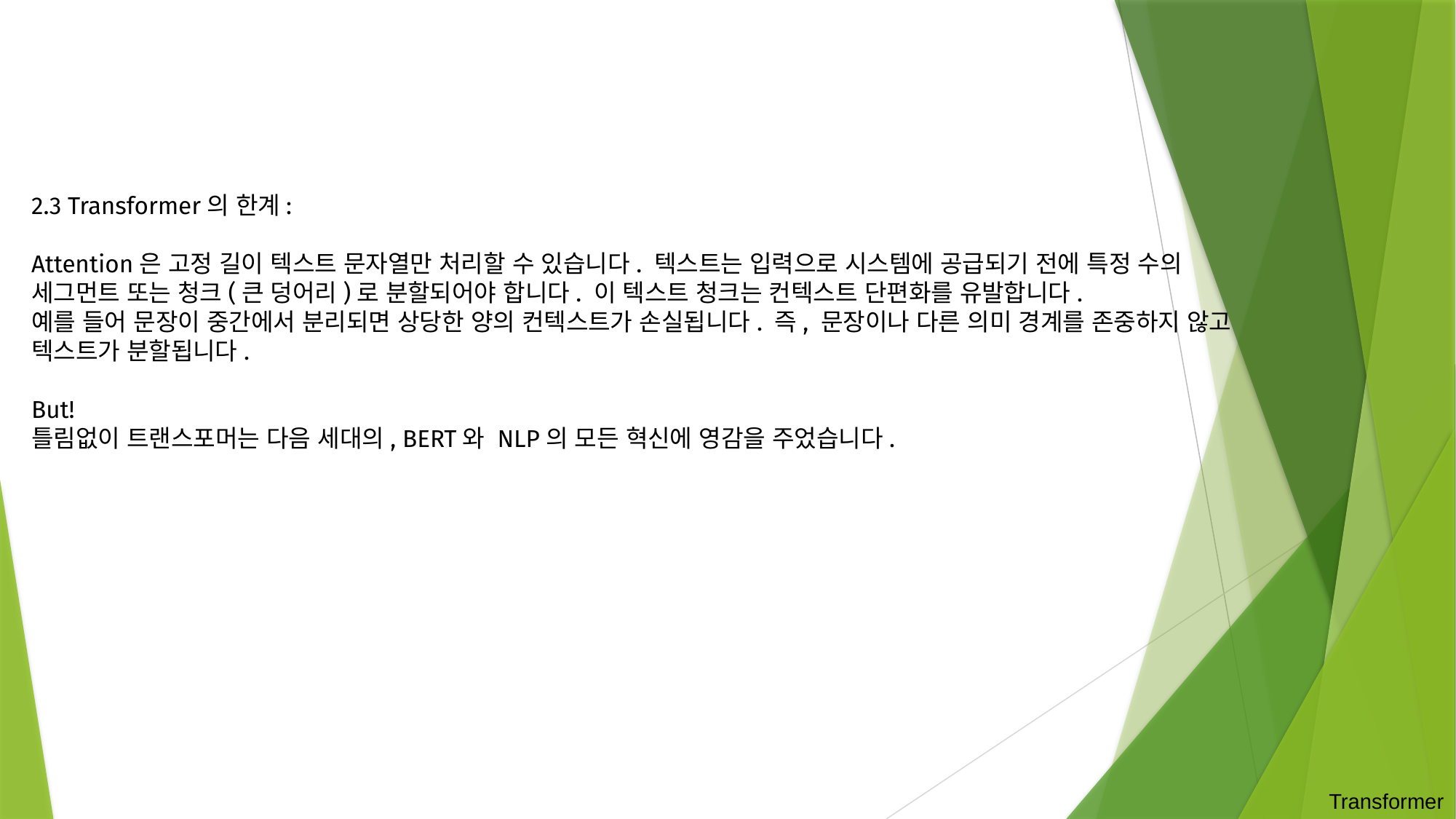

2.3 Transformer의 한계:

Attention은 고정 길이 텍스트 문자열만 처리할 수 있습니다. 텍스트는 입력으로 시스템에 공급되기 전에 특정 수의 세그먼트 또는 청크(큰 덩어리)로 분할되어야 합니다. 이 텍스트 청크는 컨텍스트 단편화를 유발합니다.
예를 들어 문장이 중간에서 분리되면 상당한 양의 컨텍스트가 손실됩니다. 즉, 문장이나 다른 의미 경계를 존중하지 않고 텍스트가 분할됩니다.

But!
틀림없이 트랜스포머는 다음 세대의, BERT와 NLP의 모든 혁신에 영감을 주었습니다.
Transformer